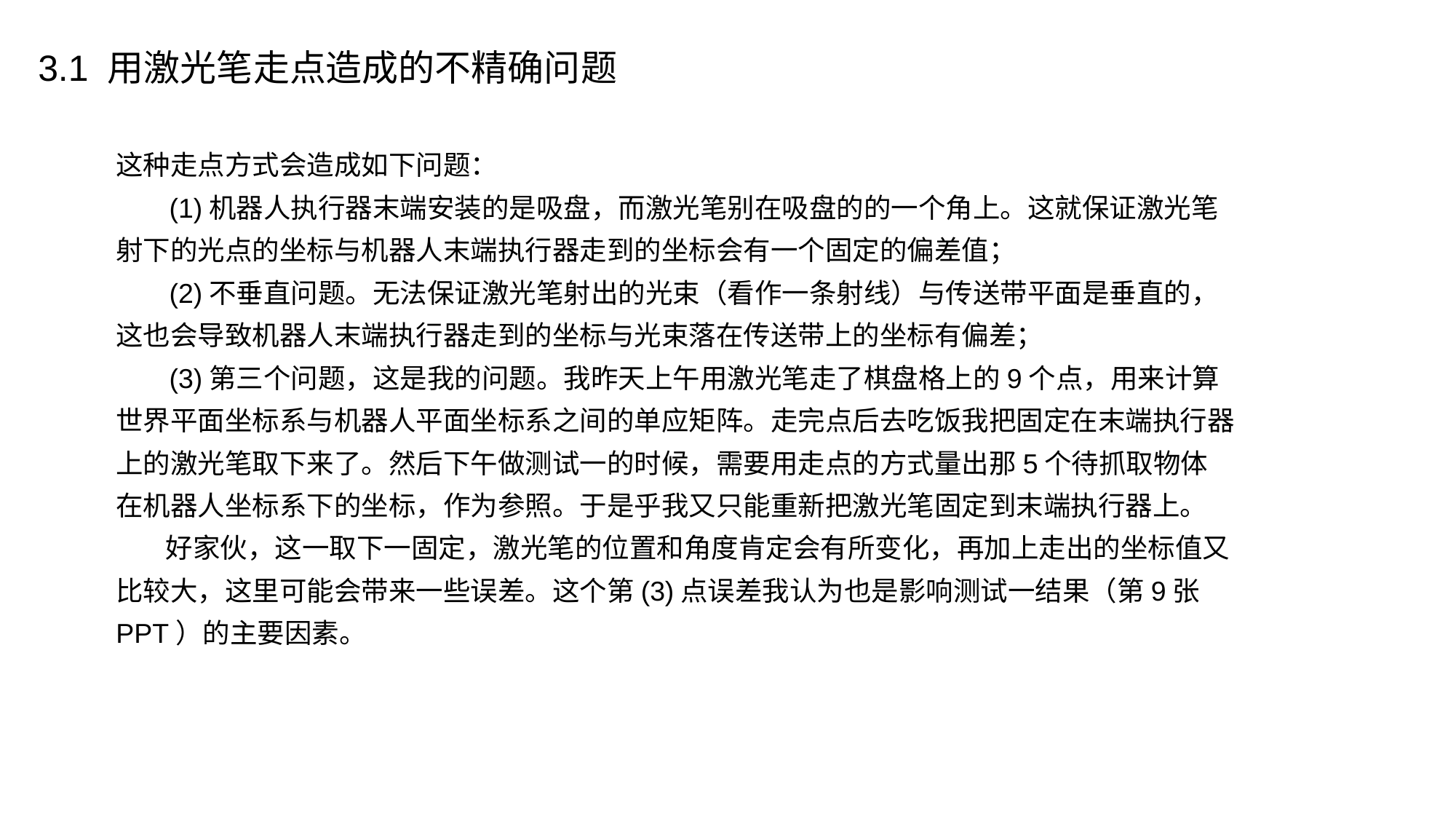

3.1 用激光笔走点造成的不精确问题
这种走点方式会造成如下问题：
       (1)机器人执行器末端安装的是吸盘，而激光笔别在吸盘的的一个角上。这就保证激光笔射下的光点的坐标与机器人末端执行器走到的坐标会有一个固定的偏差值；
       (2)不垂直问题。无法保证激光笔射出的光束（看作一条射线）与传送带平面是垂直的，这也会导致机器人末端执行器走到的坐标与光束落在传送带上的坐标有偏差；
       (3)第三个问题，这是我的问题。我昨天上午用激光笔走了棋盘格上的9个点，用来计算世界平面坐标系与机器人平面坐标系之间的单应矩阵。走完点后去吃饭我把固定在末端执行器上的激光笔取下来了。然后下午做测试一的时候，需要用走点的方式量出那5个待抓取物体在机器人坐标系下的坐标，作为参照。于是乎我又只能重新把激光笔固定到末端执行器上。
       好家伙，这一取下一固定，激光笔的位置和角度肯定会有所变化，再加上走出的坐标值又比较大，这里可能会带来一些误差。这个第(3)点误差我认为也是影响测试一结果（第9张PPT）的主要因素。